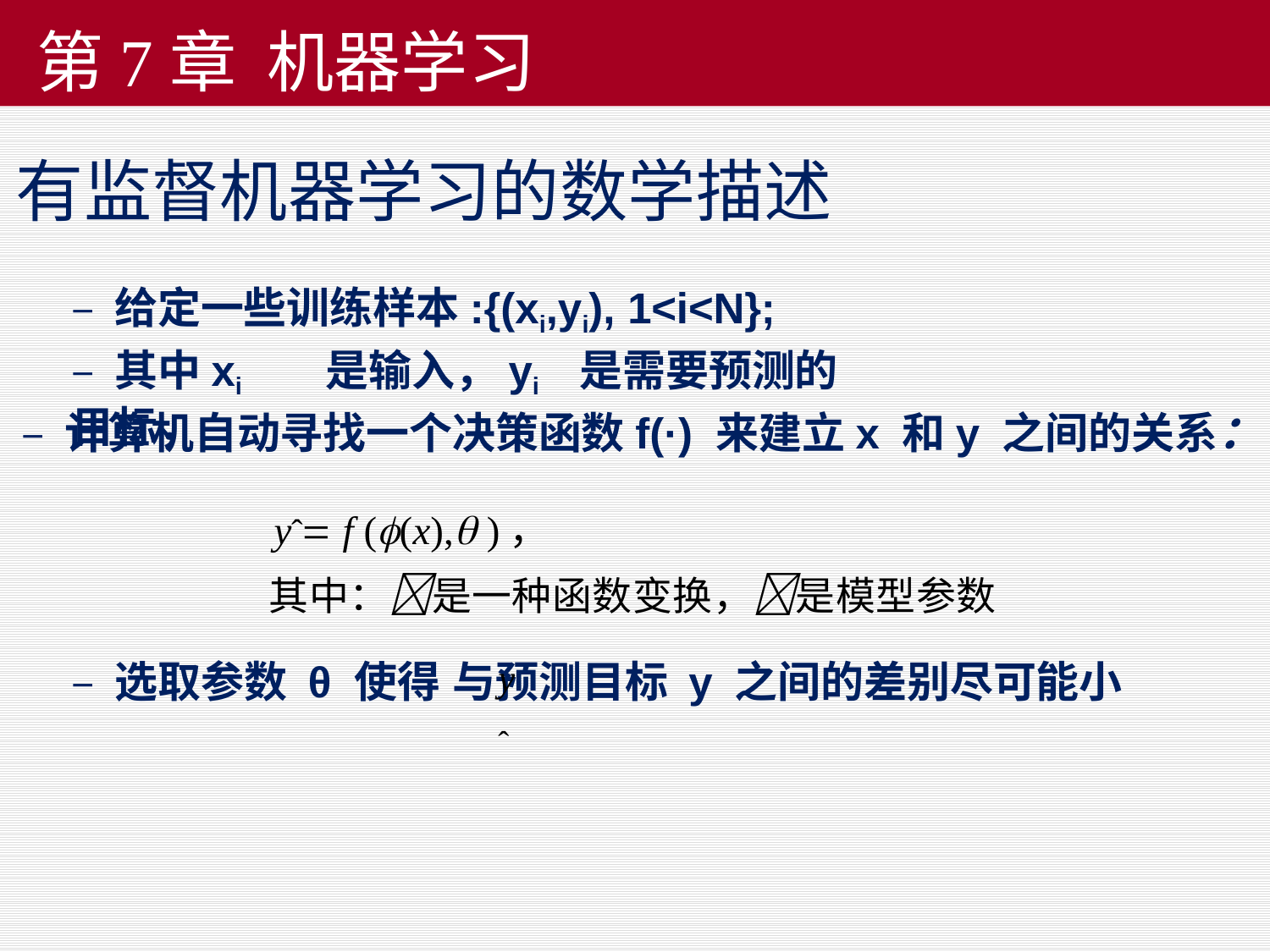

# 第7章  机器学习

有监督机器学习的数学描述
– 给定一些训练样本:{(xi,yi), 1<i<N};
– 其中xi	是输入，yi	是需要预测的目标，
– 计算机自动寻找一个决策函数f(·) 来建立x 和y 之间的关系：
yˆ = f (φ(x),θ )，
其中：φ是一种函数变换，θ是模型参数
yˆ
– 选取参数 θ 使得	与预测目标 y 之间的差别尽可能小
11